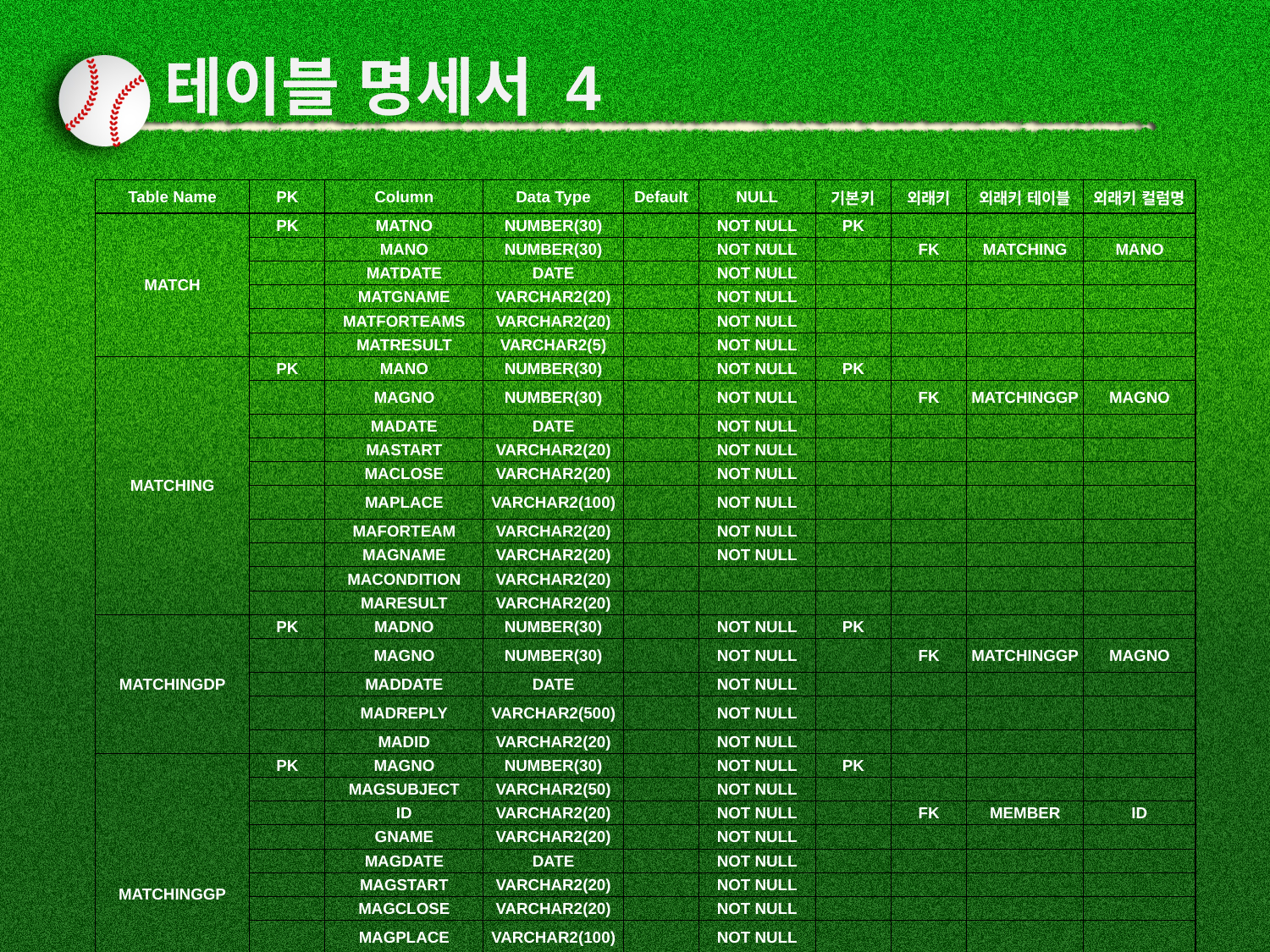

# 테이블 명세서 4
| Table Name | PK | Column | Data Type | Default | NULL | 기본키 | 외래키 | 외래키 테이블 | 외래키 컬럼명 |
| --- | --- | --- | --- | --- | --- | --- | --- | --- | --- |
| MATCH | PK | MATNO | NUMBER(30) |  | NOT NULL | PK |  |  |  |
|  |  | MANO | NUMBER(30) |  | NOT NULL |  | FK | MATCHING | MANO |
|  |  | MATDATE | DATE |  | NOT NULL |  |  |  |  |
|  |  | MATGNAME | VARCHAR2(20) |  | NOT NULL |  |  |  |  |
|  |  | MATFORTEAMS | VARCHAR2(20) |  | NOT NULL |  |  |  |  |
|  |  | MATRESULT | VARCHAR2(5) |  | NOT NULL |  |  |  |  |
| MATCHING | PK | MANO | NUMBER(30) |  | NOT NULL | PK |  |  |  |
|  |  | MAGNO | NUMBER(30) |  | NOT NULL |  | FK | MATCHINGGP | MAGNO |
|  |  | MADATE | DATE |  | NOT NULL |  |  |  |  |
|  |  | MASTART | VARCHAR2(20) |  | NOT NULL |  |  |  |  |
|  |  | MACLOSE | VARCHAR2(20) |  | NOT NULL |  |  |  |  |
|  |  | MAPLACE | VARCHAR2(100) |  | NOT NULL |  |  |  |  |
|  |  | MAFORTEAM | VARCHAR2(20) |  | NOT NULL |  |  |  |  |
|  |  | MAGNAME | VARCHAR2(20) |  | NOT NULL |  |  |  |  |
|  |  | MACONDITION | VARCHAR2(20) |  |  |  |  |  |  |
|  |  | MARESULT | VARCHAR2(20) |  |  |  |  |  |  |
| MATCHINGDP | PK | MADNO | NUMBER(30) |  | NOT NULL | PK |  |  |  |
|  |  | MAGNO | NUMBER(30) |  | NOT NULL |  | FK | MATCHINGGP | MAGNO |
|  |  | MADDATE | DATE |  | NOT NULL |  |  |  |  |
|  |  | MADREPLY | VARCHAR2(500) |  | NOT NULL |  |  |  |  |
|  |  | MADID | VARCHAR2(20) |  | NOT NULL |  |  |  |  |
| MATCHINGGP | PK | MAGNO | NUMBER(30) |  | NOT NULL | PK |  |  |  |
|  |  | MAGSUBJECT | VARCHAR2(50) |  | NOT NULL |  |  |  |  |
|  |  | ID | VARCHAR2(20) |  | NOT NULL |  | FK | MEMBER | ID |
|  |  | GNAME | VARCHAR2(20) |  | NOT NULL |  |  |  |  |
|  |  | MAGDATE | DATE |  | NOT NULL |  |  |  |  |
|  |  | MAGSTART | VARCHAR2(20) |  | NOT NULL |  |  |  |  |
|  |  | MAGCLOSE | VARCHAR2(20) |  | NOT NULL |  |  |  |  |
|  |  | MAGPLACE | VARCHAR2(100) |  | NOT NULL |  |  |  |  |
|  |  | MAGSDATE | DATE |  | NOT NULL |  |  |  |  |
|  |  | MAGVIEWS | NUMBER(5) |  | NOT NULL |  |  |  |  |
|  |  | MAGPOSTS | VARCHAR2(2000) |  | NOT NULL |  |  |  |  |